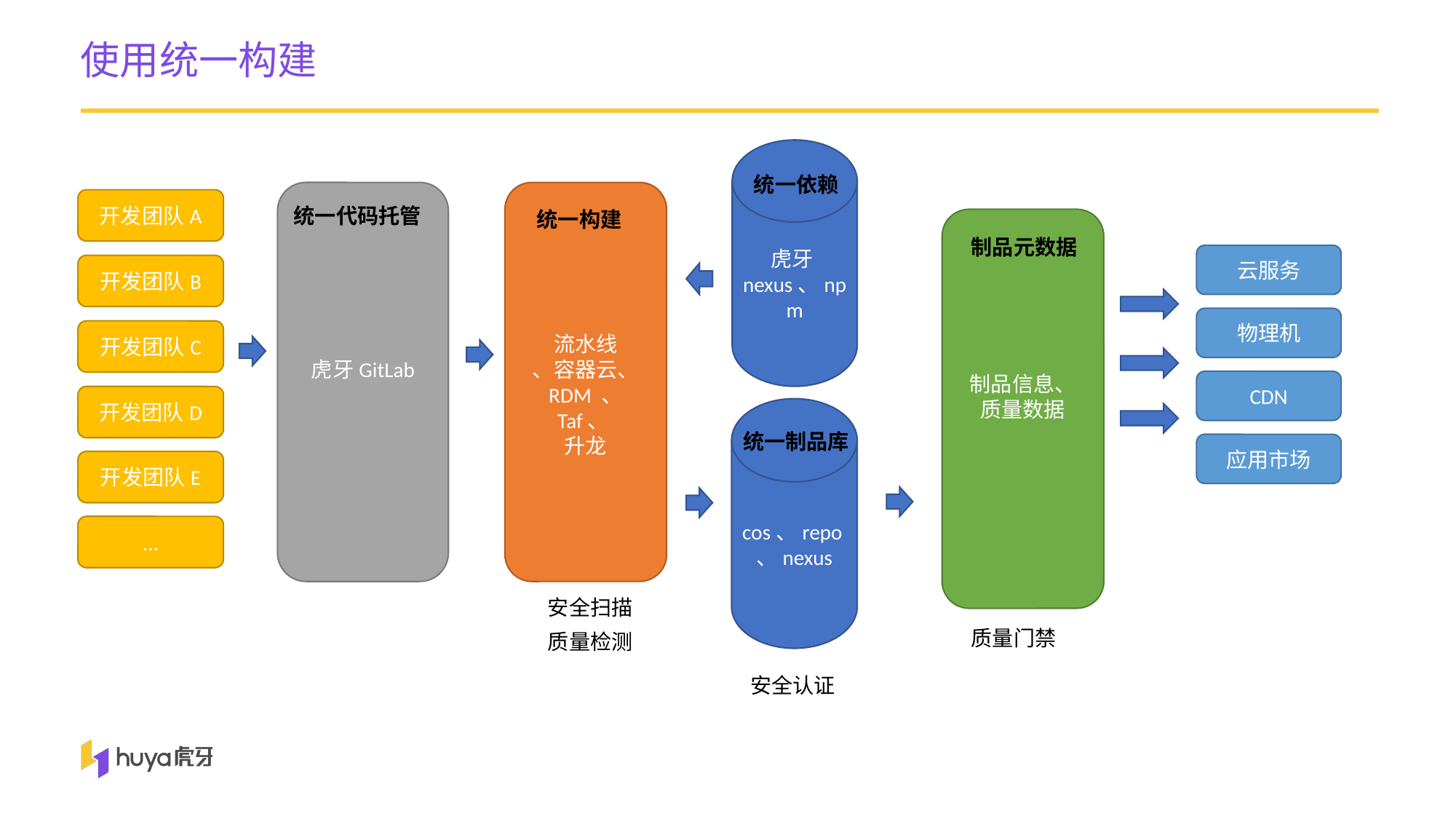

使用统一构建
虎牙nexus、npm
统一依赖
虎牙GitLab

流水线
、容器云、 RDM 、
Taf、
升龙
开发团队A
统一代码托管
统一构建
制品信息、
质量数据
制品元数据
云服务
开发团队B

物理机
开发团队C

CDN
开发团队D
cos、repo、nexus

统一制品库
应用市场
开发团队E

…
安全扫描
质量门禁
质量检测
安全认证